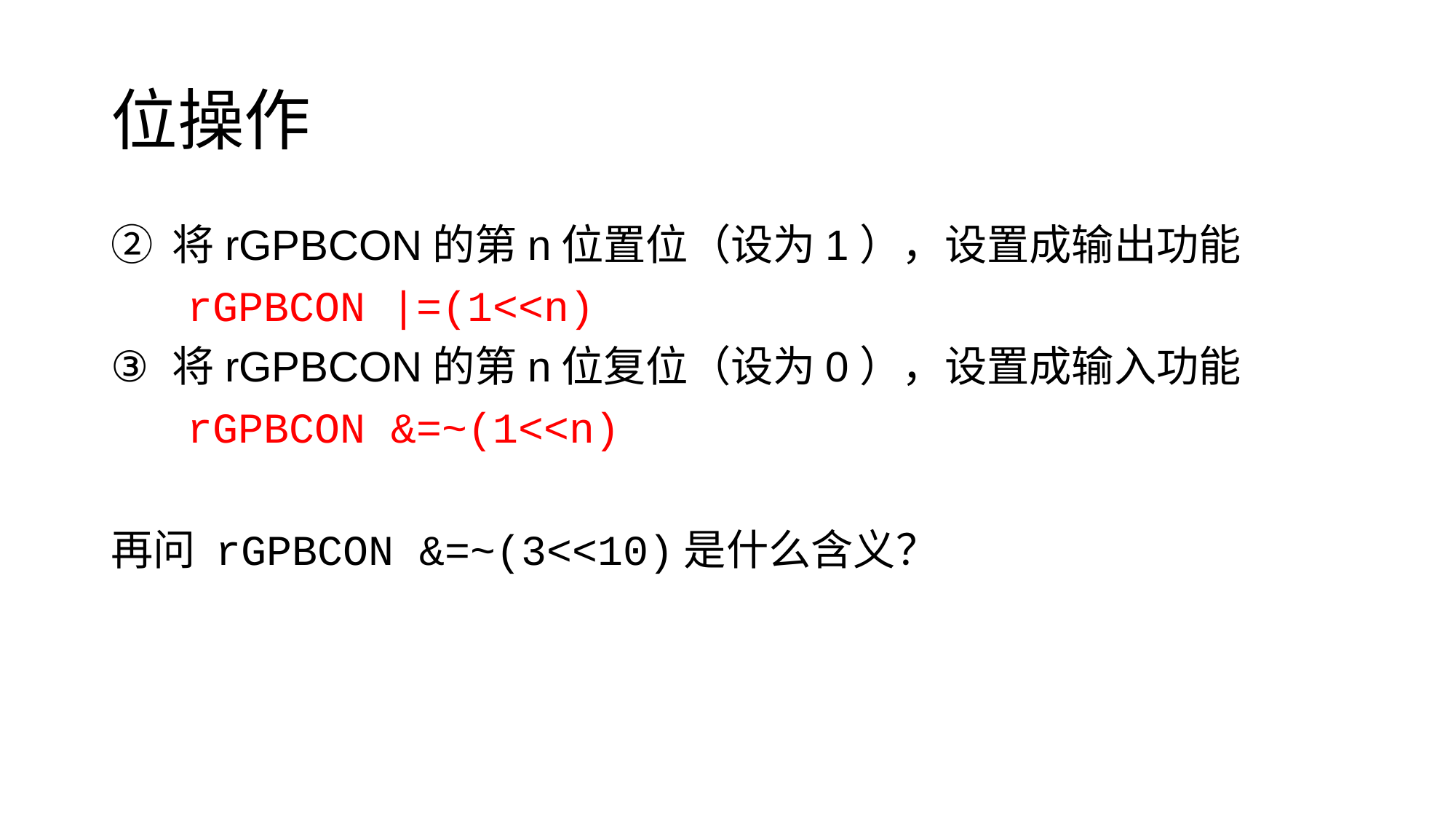

# 位操作
将rGPBCON的第n位置位（设为1），设置成输出功能
   rGPBCON |=(1<<n)
将rGPBCON的第n位复位（设为0），设置成输入功能
   rGPBCON &=~(1<<n)

再问 rGPBCON &=~(3<<10)是什么含义？